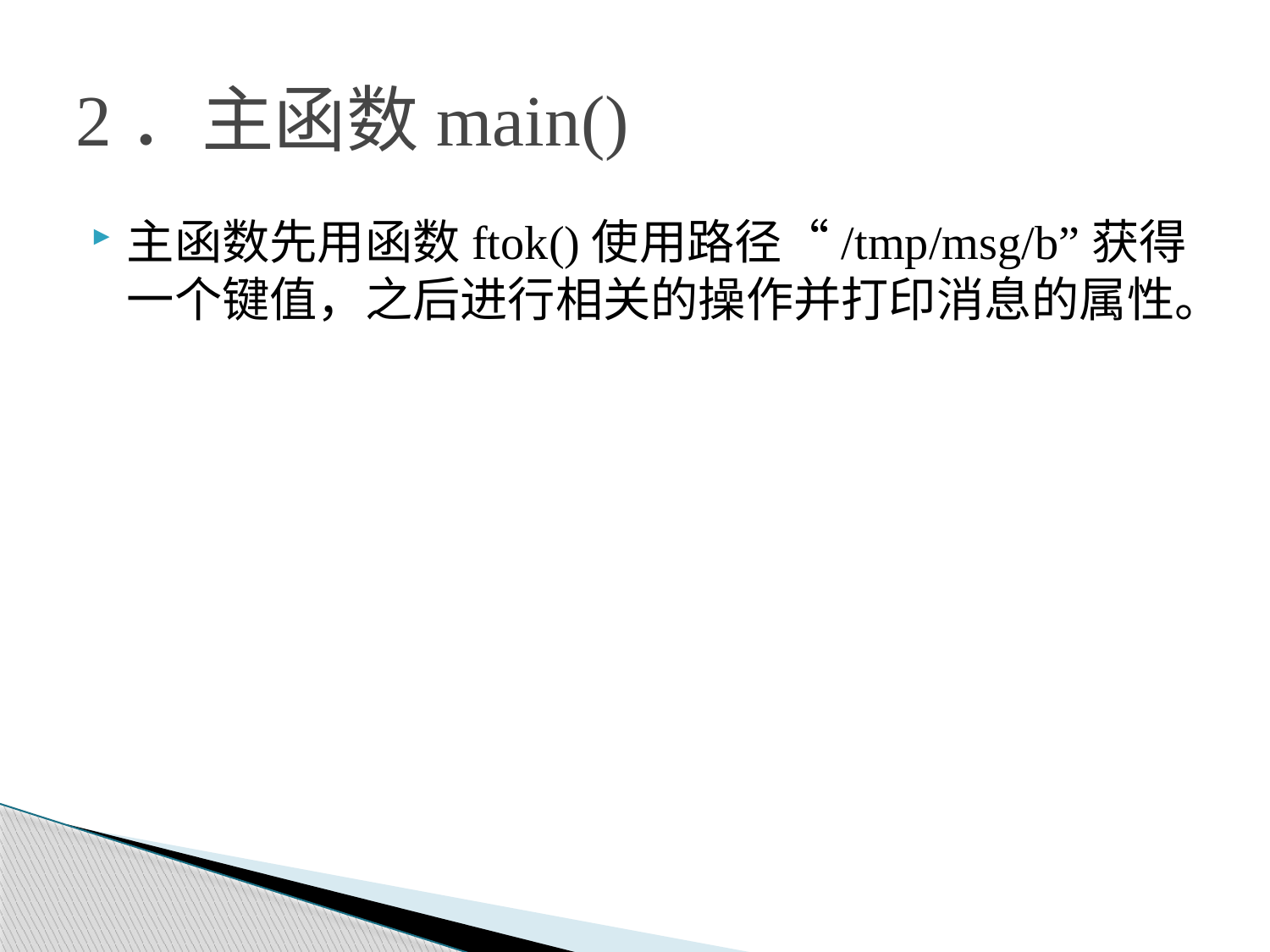

# 2．主函数main()
主函数先用函数ftok()使用路径“/tmp/msg/b”获得一个键值，之后进行相关的操作并打印消息的属性。